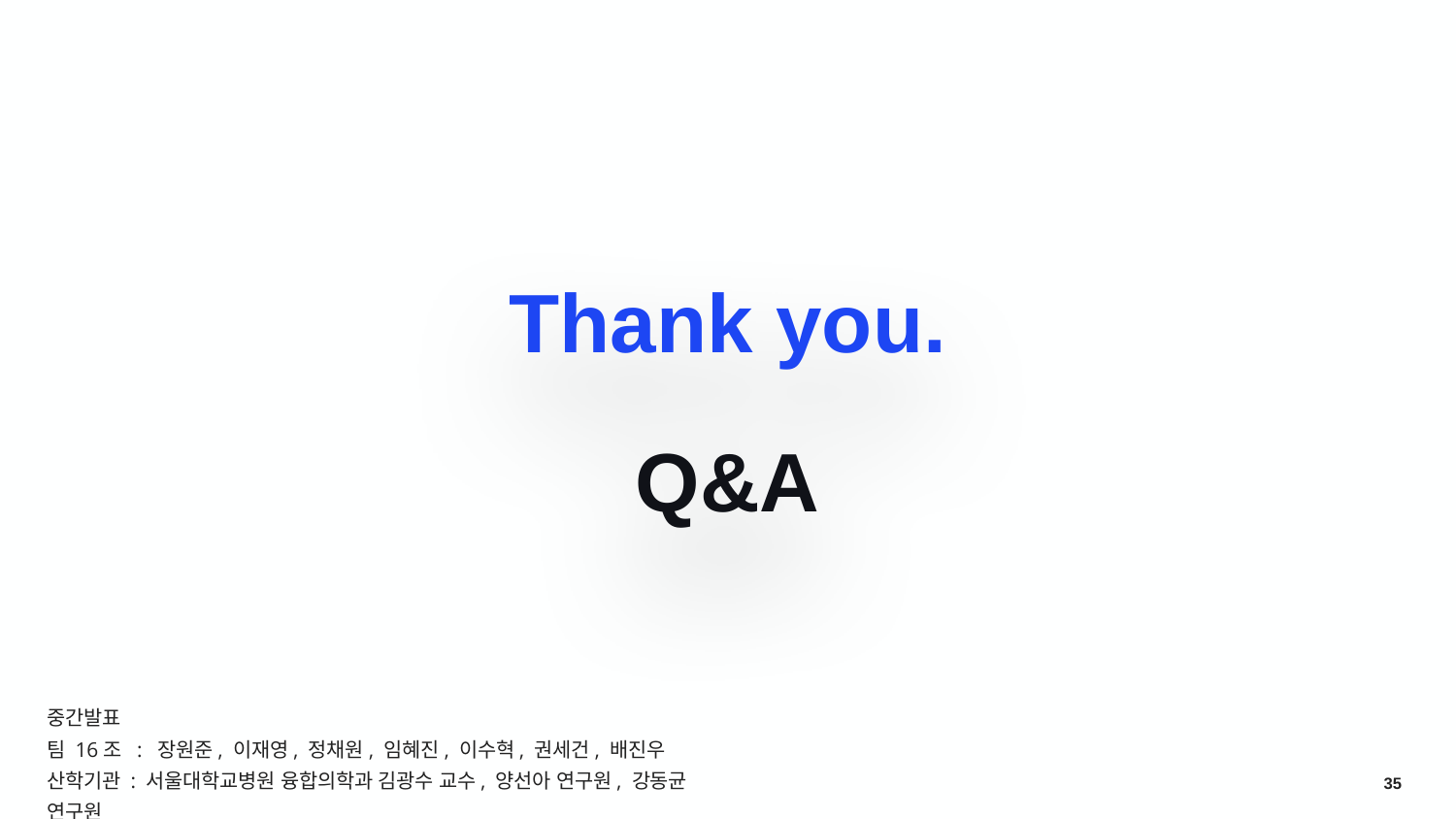

Thank you.

Q&A
중간발표
팀 16조  :  장원준, 이재영, 정채원, 임혜진, 이수혁, 권세건, 배진우
산학기관 : 서울대학교병원 융합의학과 김광수 교수, 양선아 연구원, 강동균 연구원